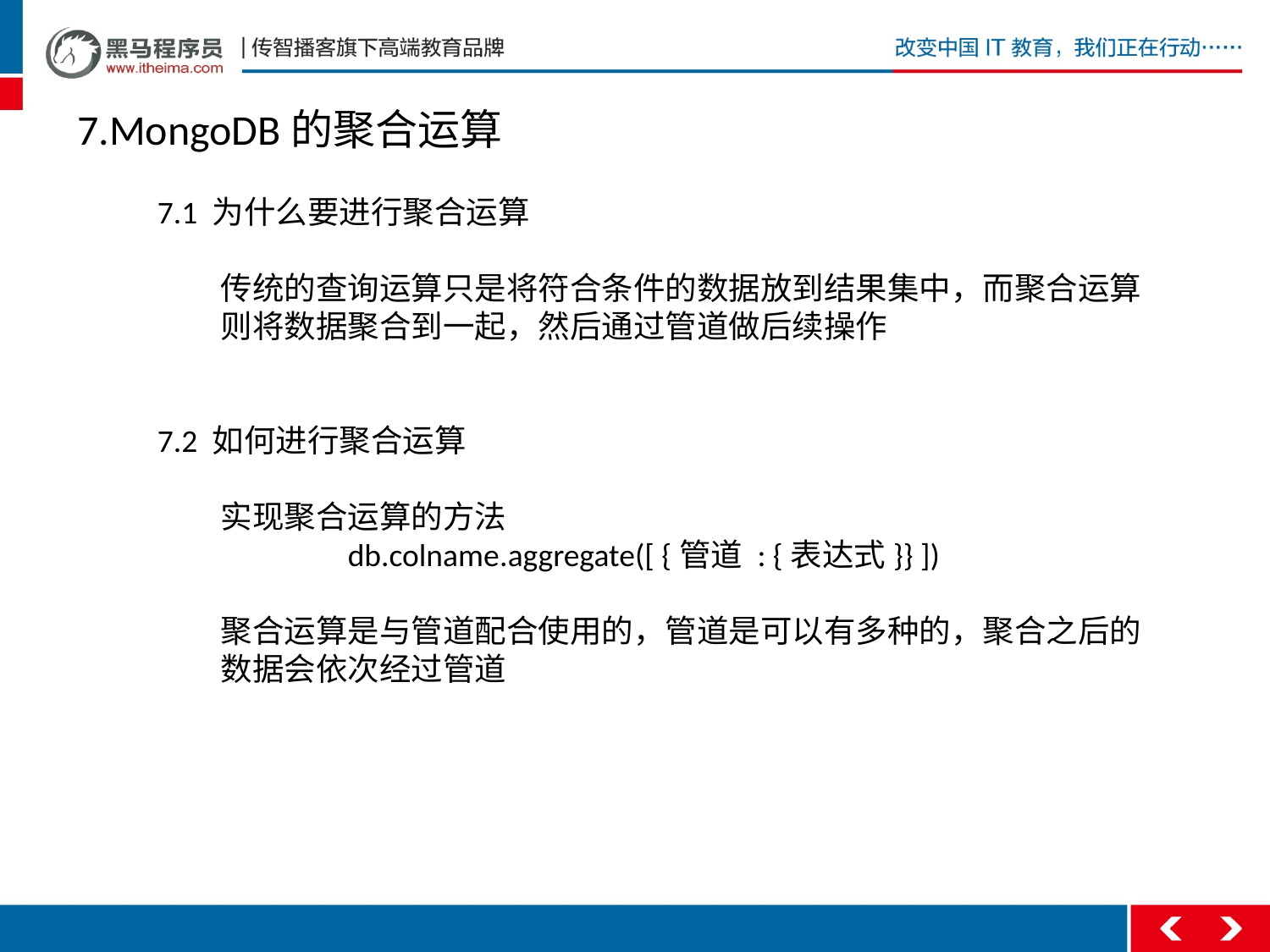

7.MongoDB的聚合运算
7.1 为什么要进行聚合运算

传统的查询运算只是将符合条件的数据放到结果集中，而聚合运算则将数据聚合到一起，然后通过管道做后续操作

7.2 如何进行聚合运算

实现聚合运算的方法
	db.colname.aggregate([ {管道 : {表达式}} ])

聚合运算是与管道配合使用的，管道是可以有多种的，聚合之后的数据会依次经过管道